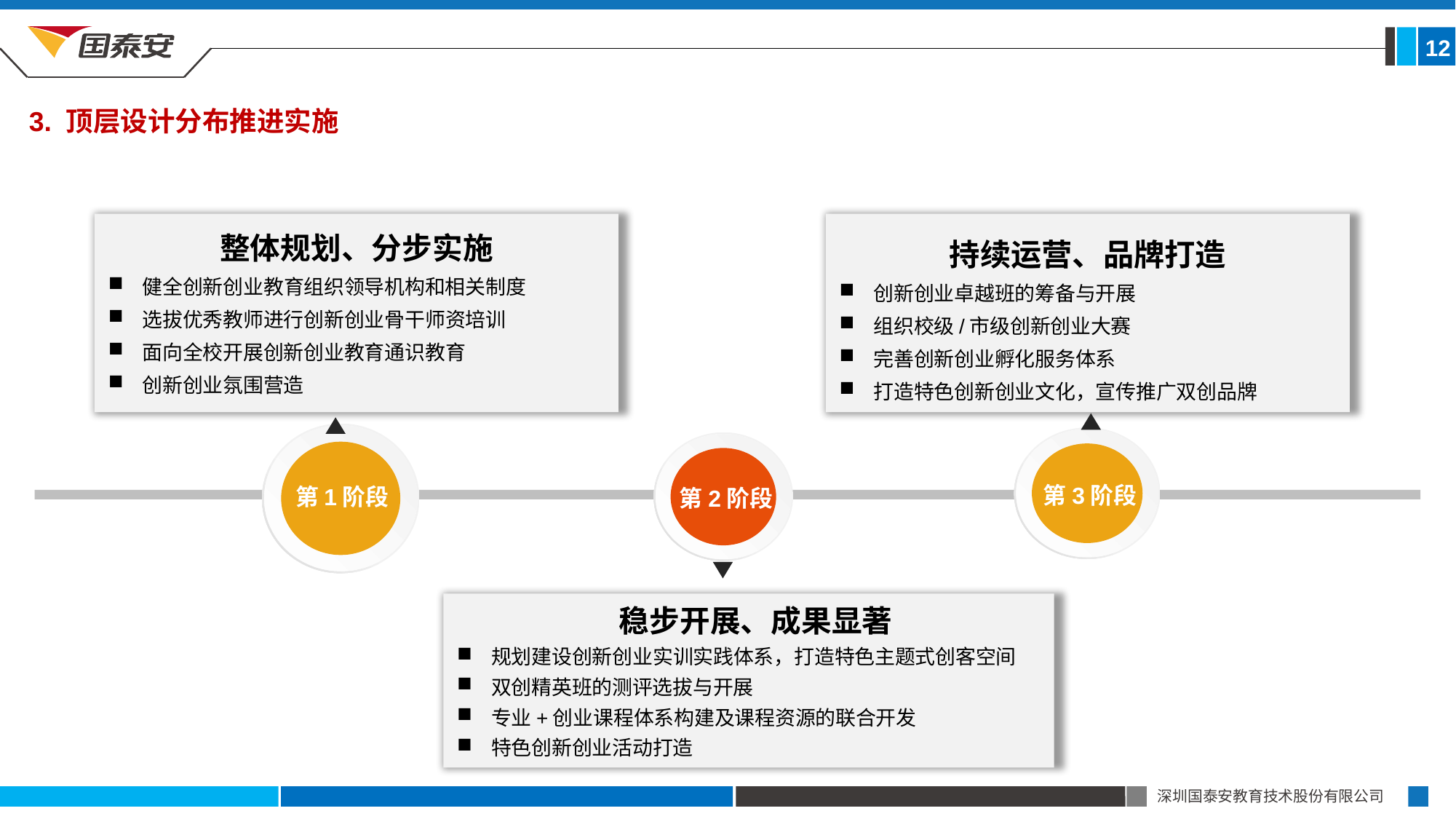

12
3. 顶层设计分布推进实施
整体规划、分步实施
健全创新创业教育组织领导机构和相关制度
选拔优秀教师进行创新创业骨干师资培训
面向全校开展创新创业教育通识教育
创新创业氛围营造
持续运营、品牌打造
创新创业卓越班的筹备与开展
组织校级/市级创新创业大赛
完善创新创业孵化服务体系
打造特色创新创业文化，宣传推广双创品牌

第3阶段
第1阶段
第2阶段

 稳步开展、成果显著
规划建设创新创业实训实践体系，打造特色主题式创客空间
双创精英班的测评选拔与开展
专业+创业课程体系构建及课程资源的联合开发
特色创新创业活动打造